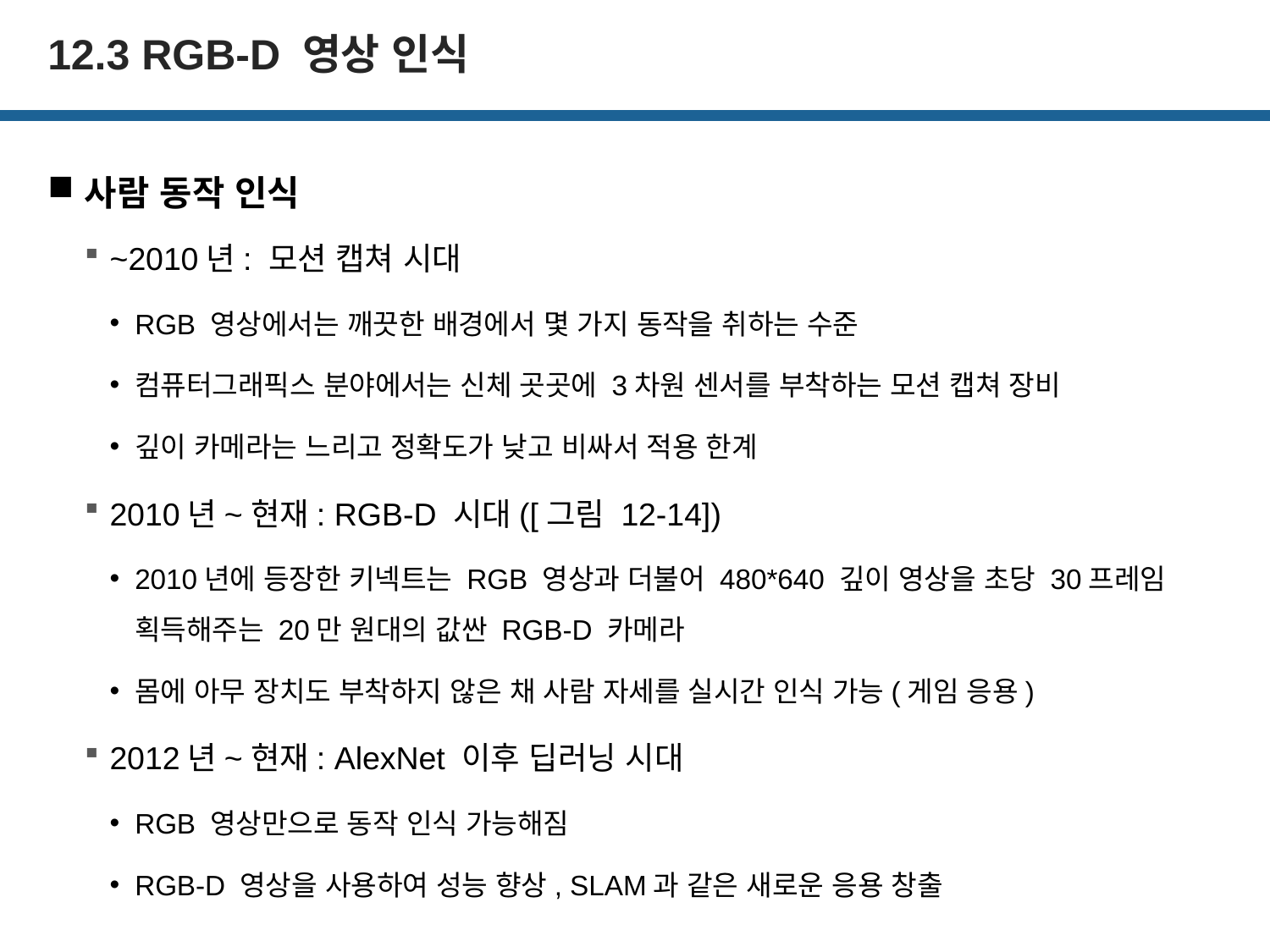

# 12.3 RGB-D 영상 인식
사람 동작 인식
~2010년: 모션 캡쳐 시대
RGB 영상에서는 깨끗한 배경에서 몇 가지 동작을 취하는 수준
컴퓨터그래픽스 분야에서는 신체 곳곳에 3차원 센서를 부착하는 모션 캡쳐 장비
깊이 카메라는 느리고 정확도가 낮고 비싸서 적용 한계
2010년~현재: RGB-D 시대([그림 12-14])
2010년에 등장한 키넥트는 RGB 영상과 더불어 480*640 깊이 영상을 초당 30프레임 획득해주는 20만 원대의 값싼 RGB-D 카메라
몸에 아무 장치도 부착하지 않은 채 사람 자세를 실시간 인식 가능(게임 응용)
2012년~현재: AlexNet 이후 딥러닝 시대
RGB 영상만으로 동작 인식 가능해짐
RGB-D 영상을 사용하여 성능 향상, SLAM과 같은 새로운 응용 창출